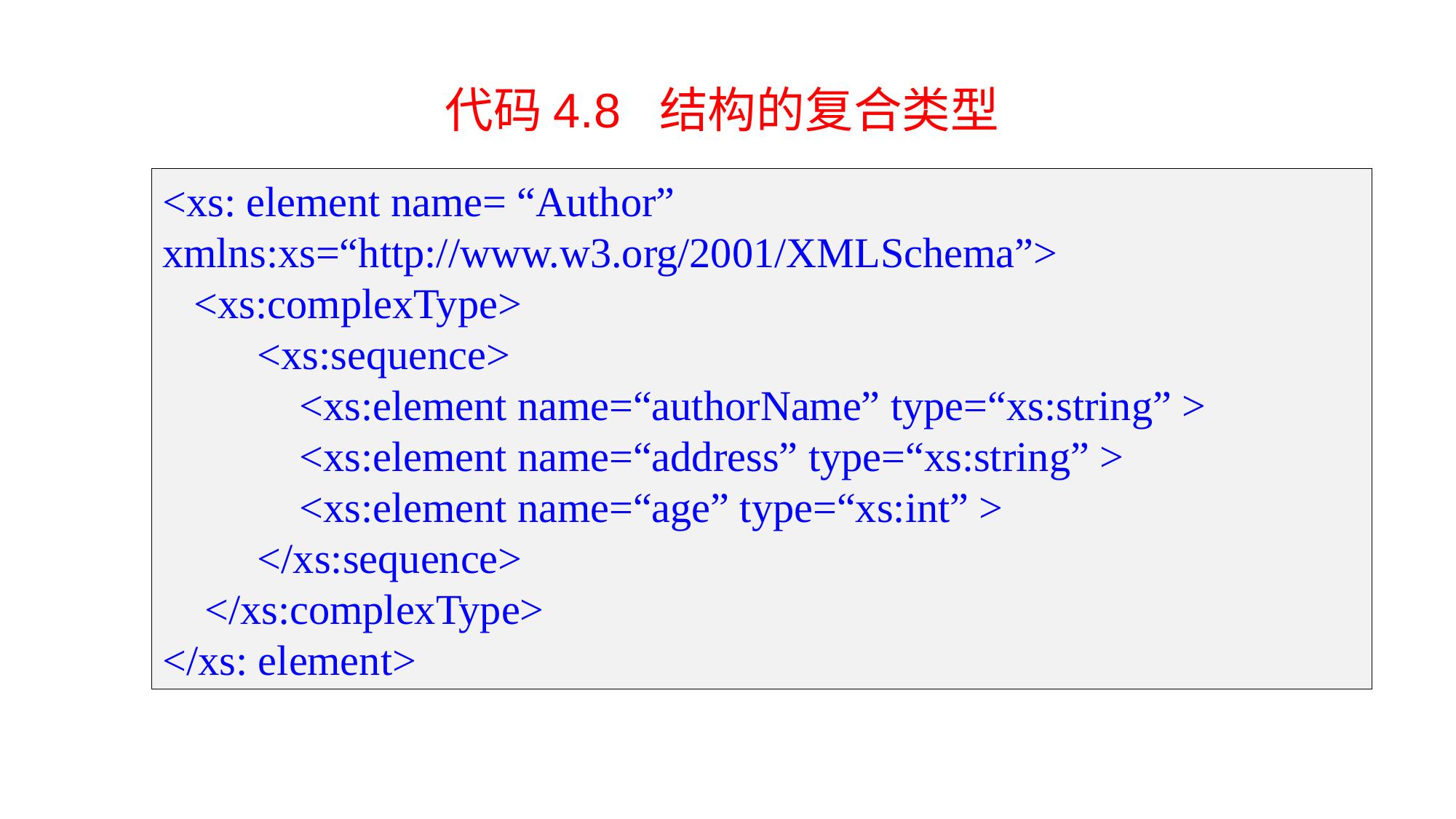

代码4.8  结构的复合类型
<xs: element name= “Author”  xmlns:xs=“http://www.w3.org/2001/XMLSchema”>
   <xs:complexType>
         <xs:sequence>
             <xs:element name=“authorName” type=“xs:string” >
             <xs:element name=“address” type=“xs:string” >
             <xs:element name=“age” type=“xs:int” >
         </xs:sequence>
    </xs:complexType>
</xs: element>